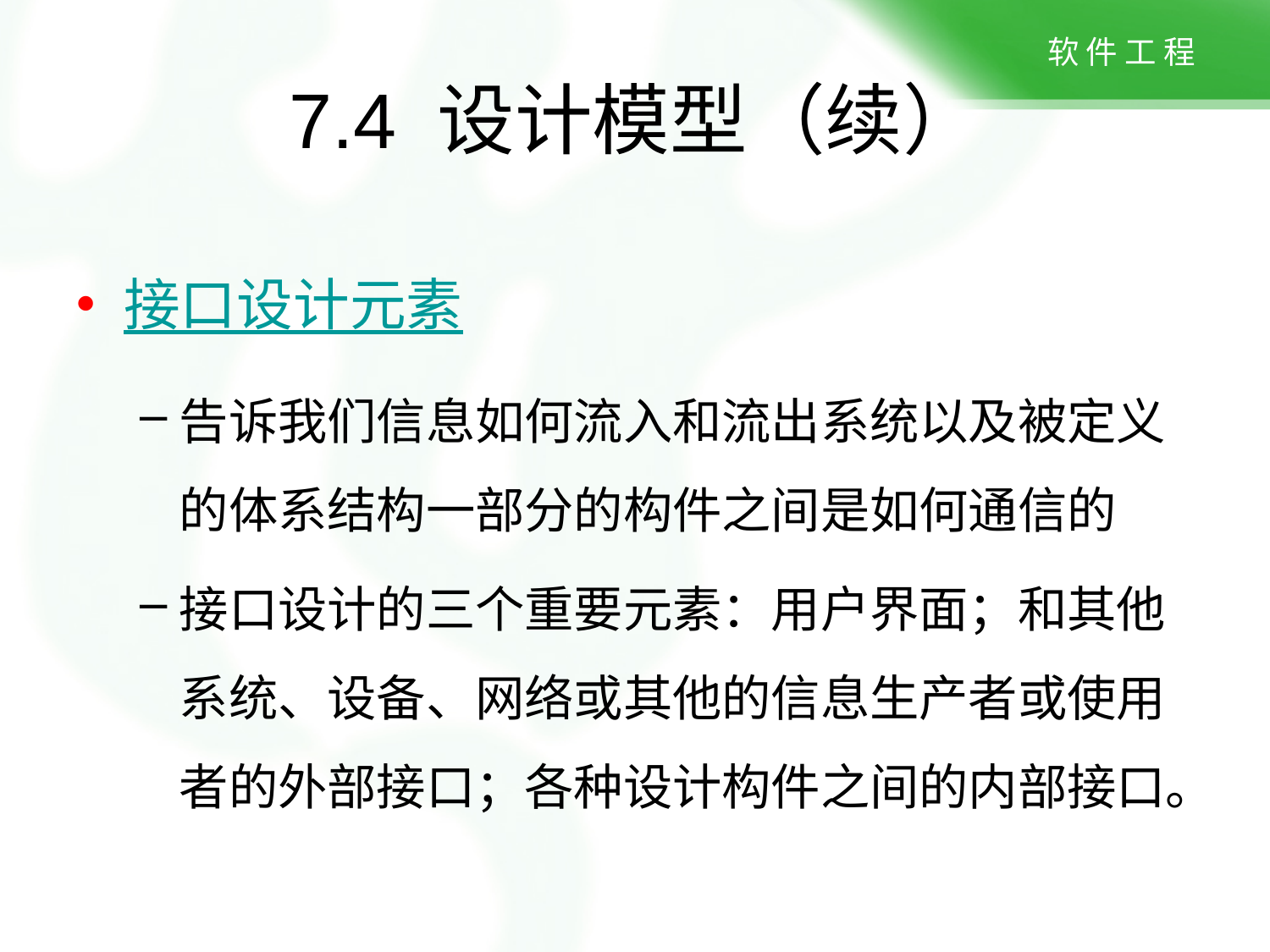

7.4 设计模型（续）
接口设计元素
告诉我们信息如何流入和流出系统以及被定义的体系结构一部分的构件之间是如何通信的
接口设计的三个重要元素：用户界面；和其他系统、设备、网络或其他的信息生产者或使用者的外部接口；各种设计构件之间的内部接口。